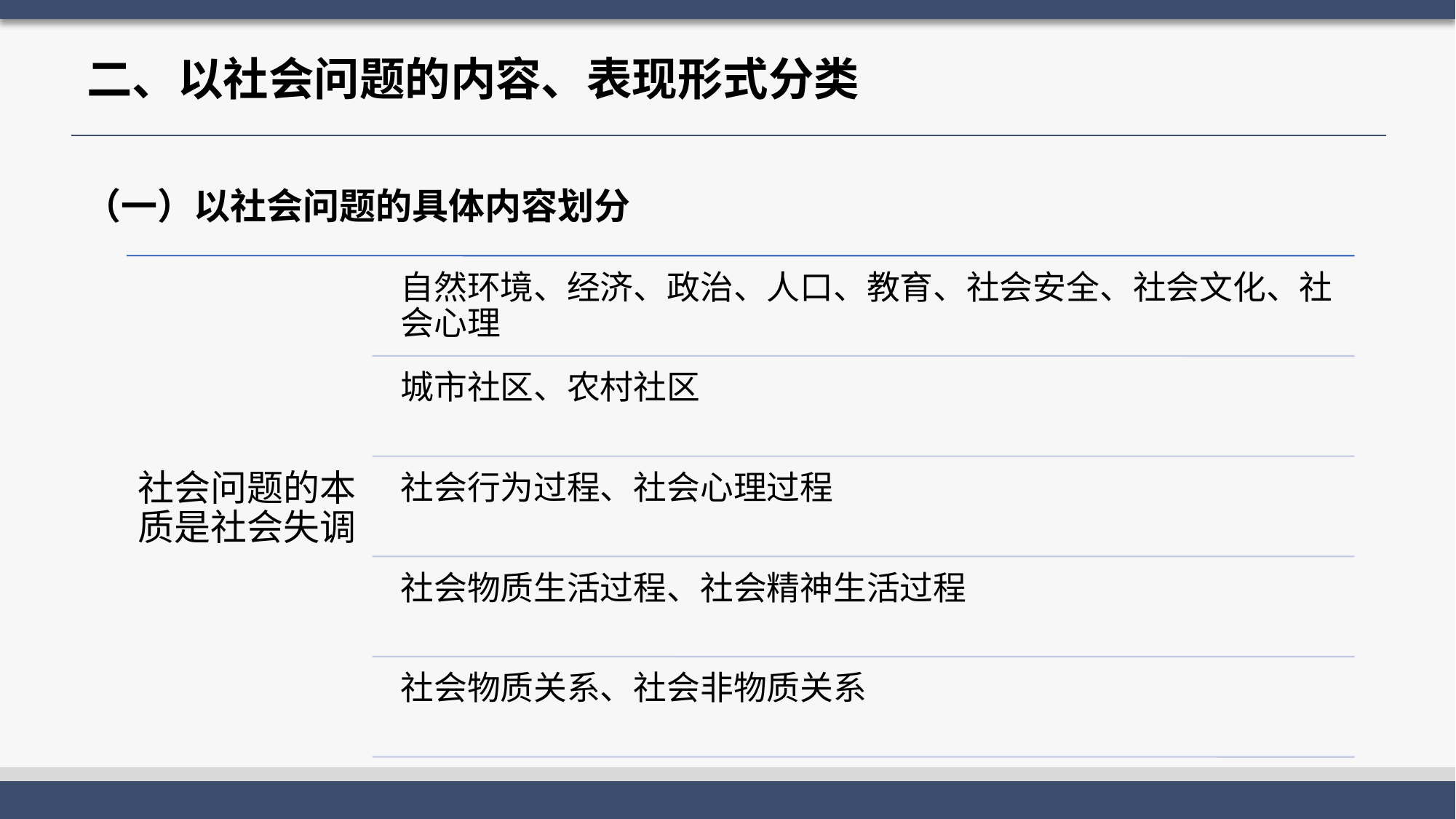

# 二、以社会问题的内容、表现形式分类

（一）以社会问题的具体内容划分

社会问题的本质是社会失调
自然环境、经济、政治、人口、教育、社会安全、社会文化、社会心理
城市社区、农村社区
社会行为过程、社会心理过程
社会物质生活过程、社会精神生活过程
社会物质关系、社会非物质关系